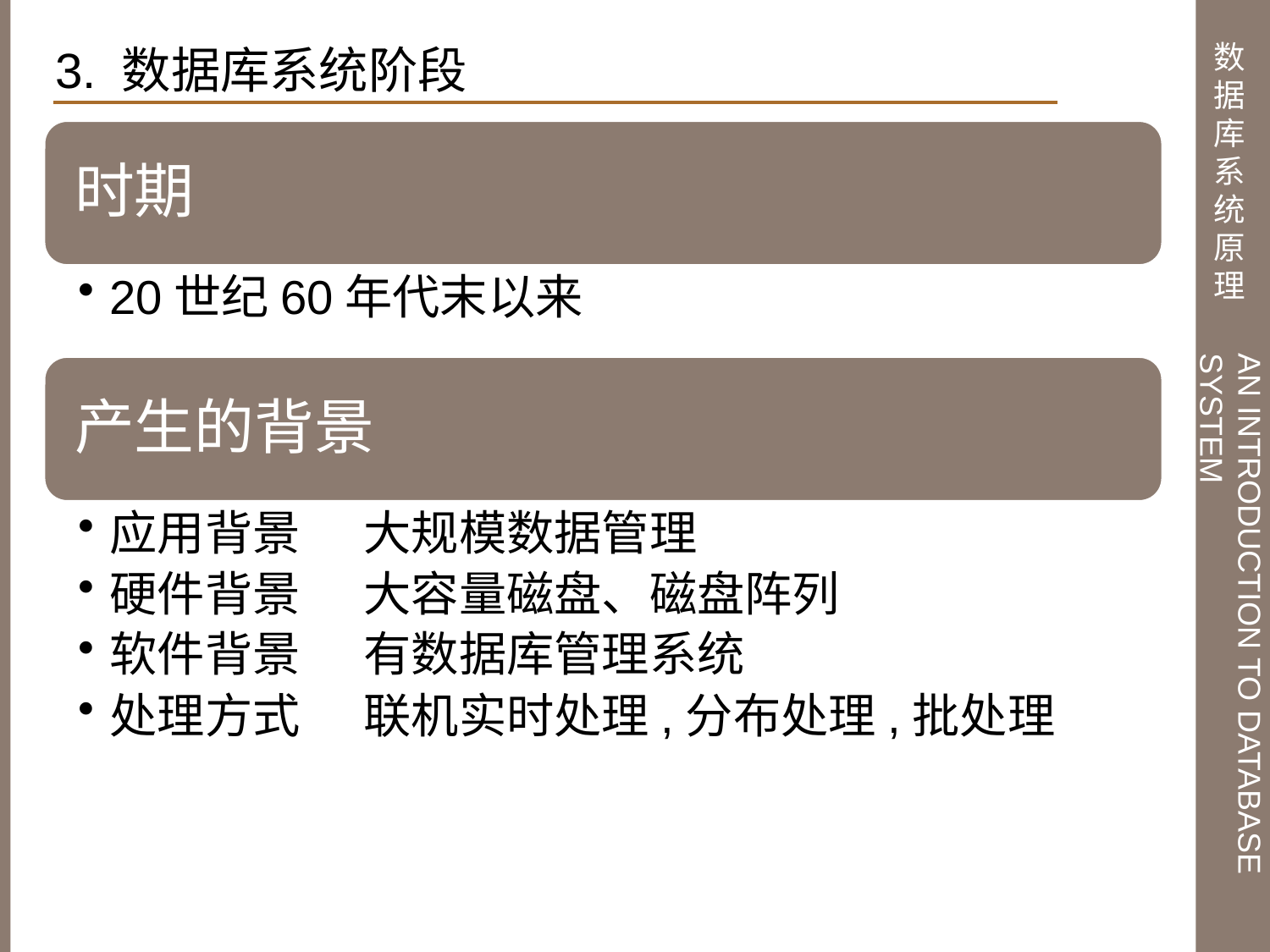

3. 数据库系统阶段
时期
20世纪60年代末以来
产生的背景
应用背景	大规模数据管理
硬件背景	大容量磁盘、磁盘阵列
软件背景	有数据库管理系统
处理方式	联机实时处理,分布处理,批处理